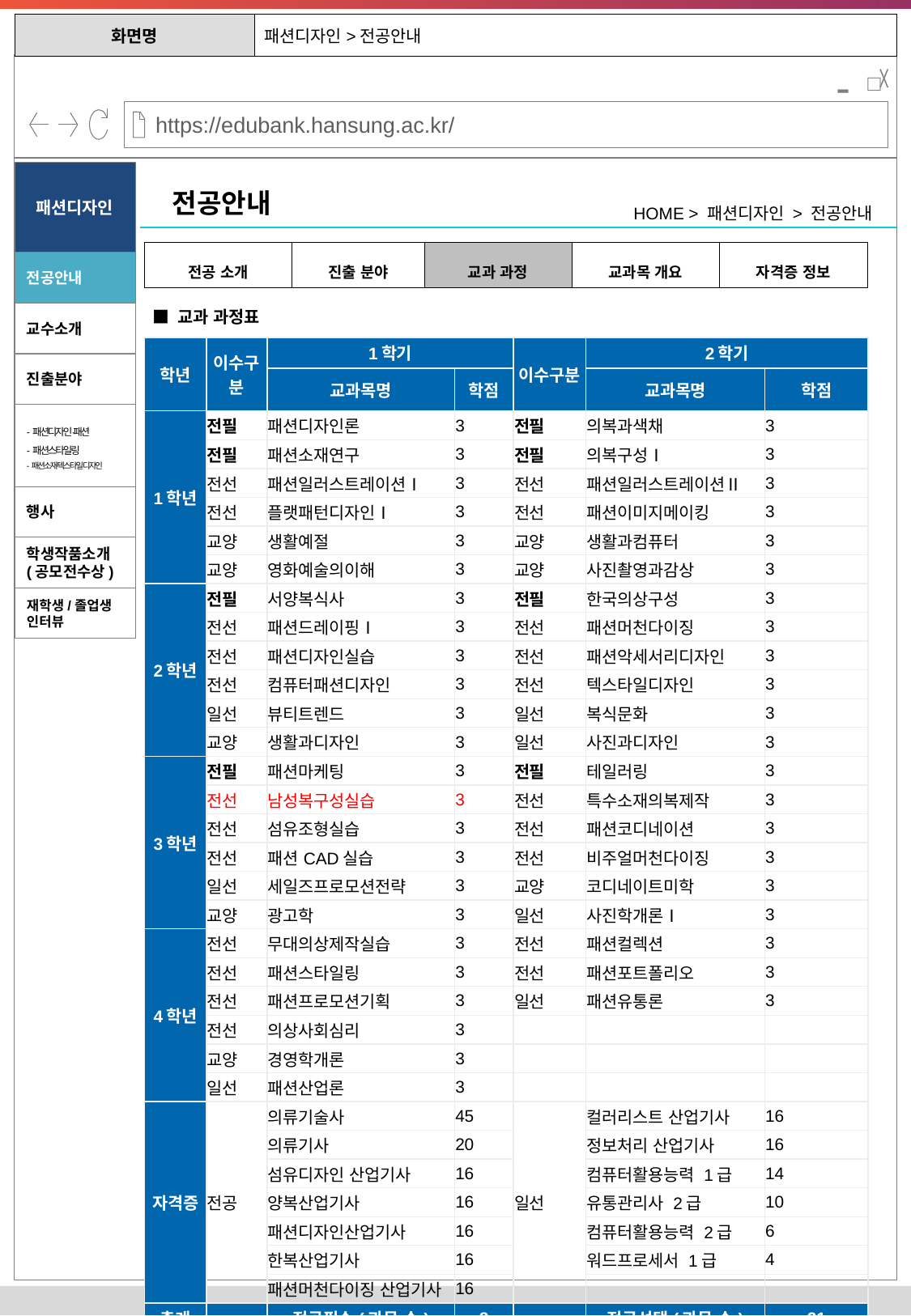

| 화면명 | 패션디자인>전공안내 |
| --- | --- |
-
패션디자인
전공안내
HOME > 패션디자인 > 전공안내
| 전공 소개 | 진출 분야 | 교과 과정 | 교과목 개요 | 자격증 정보 |
| --- | --- | --- | --- | --- |
전공안내
■ 교과 과정표
교수소개
| 학년 | 이수구분 | 1학기 |  | 이수구분 | 2학기 |  |
| --- | --- | --- | --- | --- | --- | --- |
|  |  | 교과목명 | 학점 |  | 교과목명 | 학점 |
| 1학년 | 전필 | 패션디자인론 | 3 | 전필 | 의복과색채 | 3 |
|  | 전필 | 패션소재연구 | 3 | 전필 | 의복구성Ⅰ | 3 |
|  | 전선 | 패션일러스트레이션Ⅰ | 3 | 전선 | 패션일러스트레이션Ⅱ | 3 |
|  | 전선 | 플랫패턴디자인Ⅰ | 3 | 전선 | 패션이미지메이킹 | 3 |
|  | 교양 | 생활예절 | 3 | 교양 | 생활과컴퓨터 | 3 |
|  | 교양 | 영화예술의이해 | 3 | 교양 | 사진촬영과감상 | 3 |
| 2학년 | 전필 | 서양복식사 | 3 | 전필 | 한국의상구성 | 3 |
|  | 전선 | 패션드레이핑Ⅰ | 3 | 전선 | 패션머천다이징 | 3 |
|  | 전선 | 패션디자인실습 | 3 | 전선 | 패션악세서리디자인 | 3 |
|  | 전선 | 컴퓨터패션디자인 | 3 | 전선 | 텍스타일디자인 | 3 |
|  | 일선 | 뷰티트렌드 | 3 | 일선 | 복식문화 | 3 |
|  | 교양 | 생활과디자인 | 3 | 일선 | 사진과디자인 | 3 |
| 3학년 | 전필 | 패션마케팅 | 3 | 전필 | 테일러링 | 3 |
|  | 전선 | 남성복구성실습 | 3 | 전선 | 특수소재의복제작 | 3 |
|  | 전선 | 섬유조형실습 | 3 | 전선 | 패션코디네이션 | 3 |
|  | 전선 | 패션CAD실습 | 3 | 전선 | 비주얼머천다이징 | 3 |
|  | 일선 | 세일즈프로모션전략 | 3 | 교양 | 코디네이트미학 | 3 |
|  | 교양 | 광고학 | 3 | 일선 | 사진학개론Ⅰ | 3 |
| 4학년 | 전선 | 무대의상제작실습 | 3 | 전선 | 패션컬렉션 | 3 |
|  | 전선 | 패션스타일링 | 3 | 전선 | 패션포트폴리오 | 3 |
|  | 전선 | 패션프로모션기획 | 3 | 일선 | 패션유통론 | 3 |
|  | 전선 | 의상사회심리 | 3 |  |  |  |
|  | 교양 | 경영학개론 | 3 |  |  |  |
|  | 일선 | 패션산업론 | 3 |  |  |  |
| 자격증 | 전공 | 의류기술사 | 45 | 일선 | 컬러리스트 산업기사 | 16 |
|  |  | 의류기사 | 20 |  | 정보처리 산업기사 | 16 |
|  |  | 섬유디자인 산업기사 | 16 |  | 컴퓨터활용능력 1급 | 14 |
|  |  | 양복산업기사 | 16 |  | 유통관리사 2급 | 10 |
|  |  | 패션디자인산업기사 | 16 |  | 컴퓨터활용능력 2급 | 6 |
|  |  | 한복산업기사 | 16 |  | 워드프로세서 1급 | 4 |
|  |  | 패션머천다이징 산업기사 | 16 |  |  |  |
| 총계 |  | 전공필수(과목 수) | 8 |  | 전공선택(과목 수) | 21 |
진출분야
-패션디자인 ∙패션
-패션스타일링
-패션소재∙텍스타일 디자인
행사
학생작품소개(공모전수상)
재학생/졸업생 인터뷰
※ 붉은색으로 표기된 과목은 평가인정 예정과목입니다.